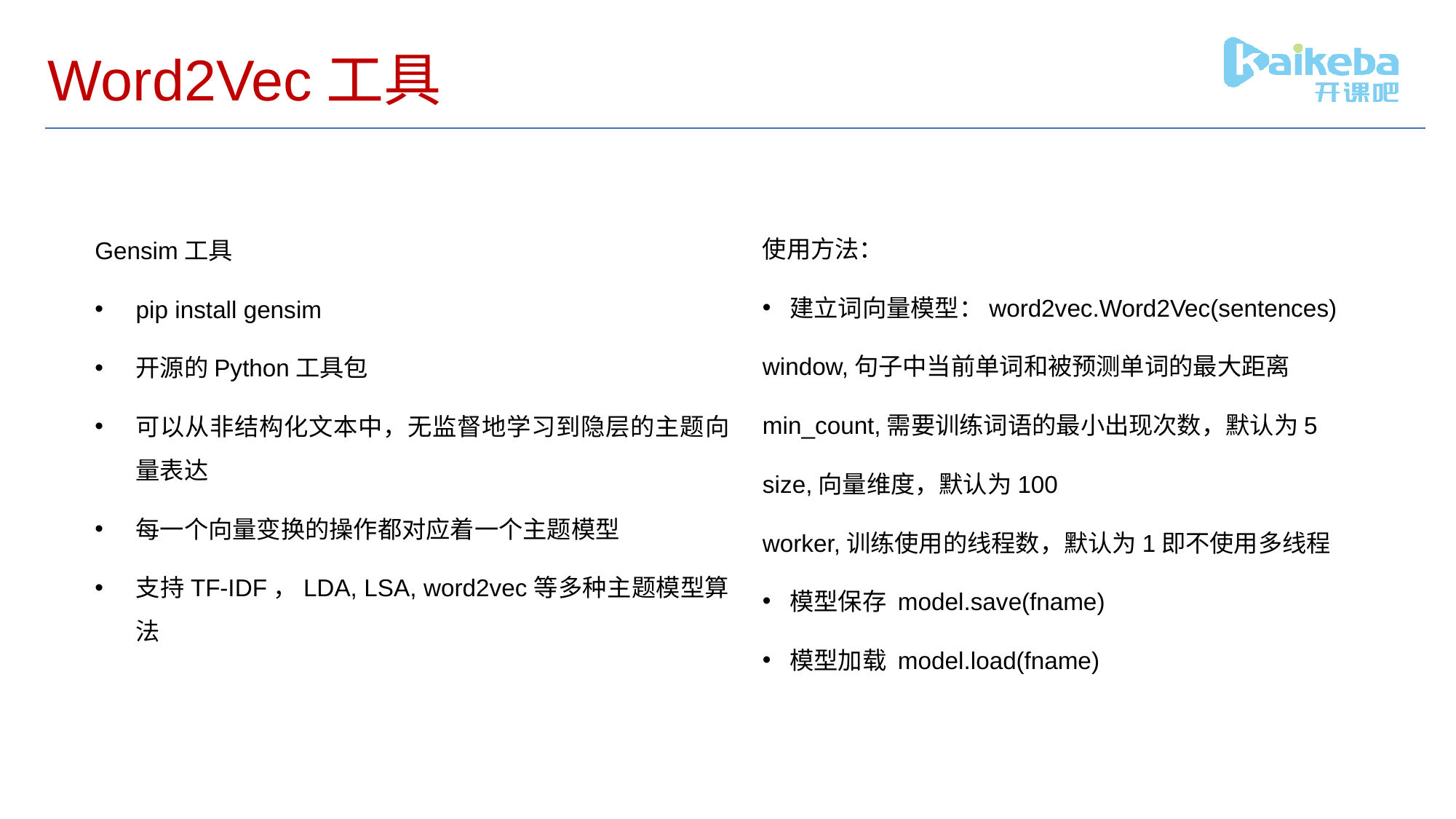

# Word2Vec工具
使用方法：
建立词向量模型：word2vec.Word2Vec(sentences)
window,句子中当前单词和被预测单词的最大距离
min_count,需要训练词语的最小出现次数，默认为5
size,向量维度，默认为100
worker,训练使用的线程数，默认为1即不使用多线程
模型保存 model.save(fname)
模型加载 model.load(fname)

Gensim工具
pip install gensim
开源的Python工具包
可以从非结构化文本中，无监督地学习到隐层的主题向量表达
每一个向量变换的操作都对应着一个主题模型
支持TF-IDF，LDA, LSA, word2vec等多种主题模型算法